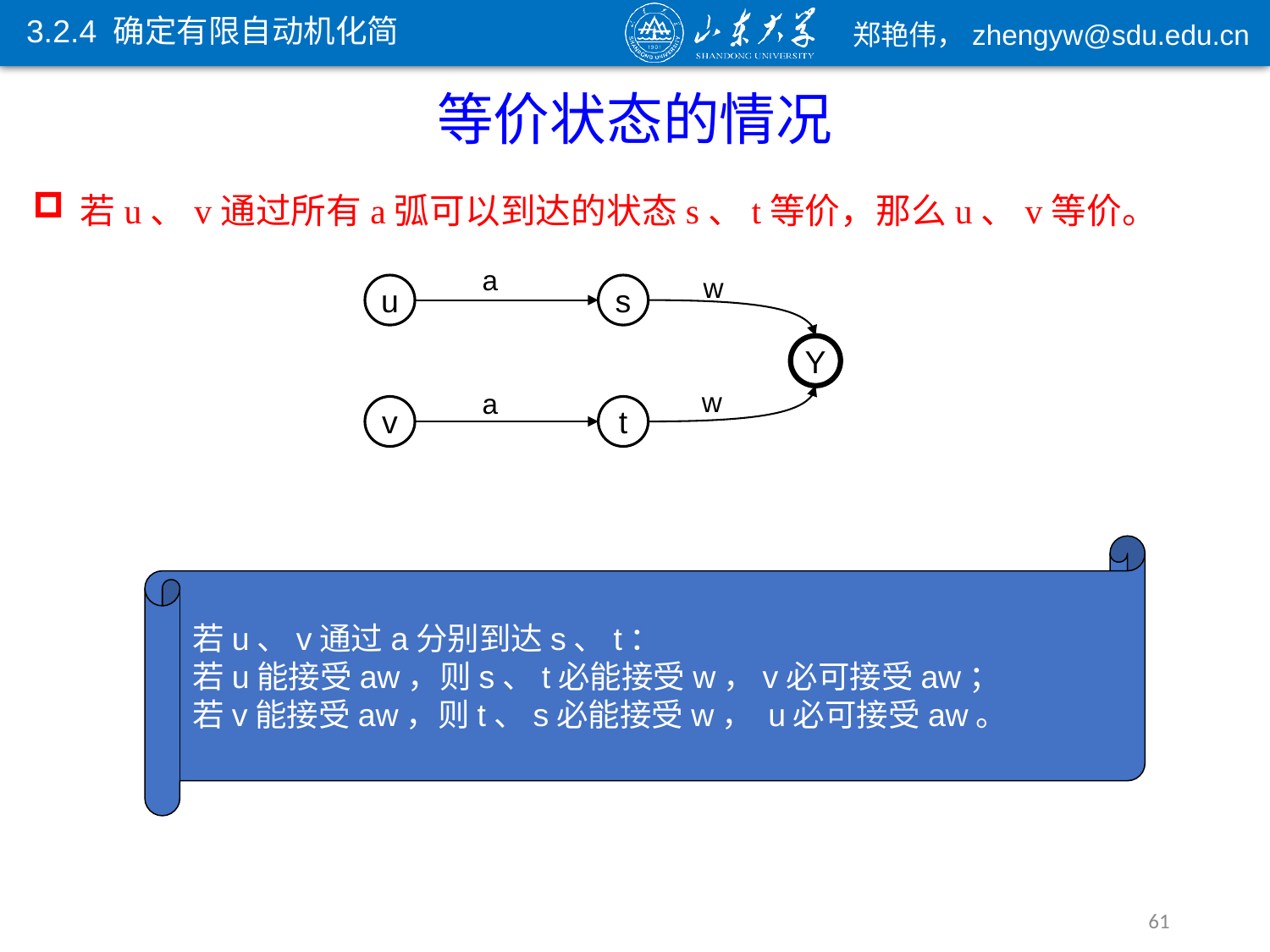

3.2.4 确定有限自动机化简
等价状态的情况
若u、v通过所有a弧可以到达的状态s、t等价，那么u、v等价。
a
w
u
s
Y
w
a
v
t
若u、v通过a分别到达s、t：
若u能接受aw，则s、t必能接受w，v必可接受aw；
若v能接受aw，则t、s必能接受w， u必可接受aw。
61